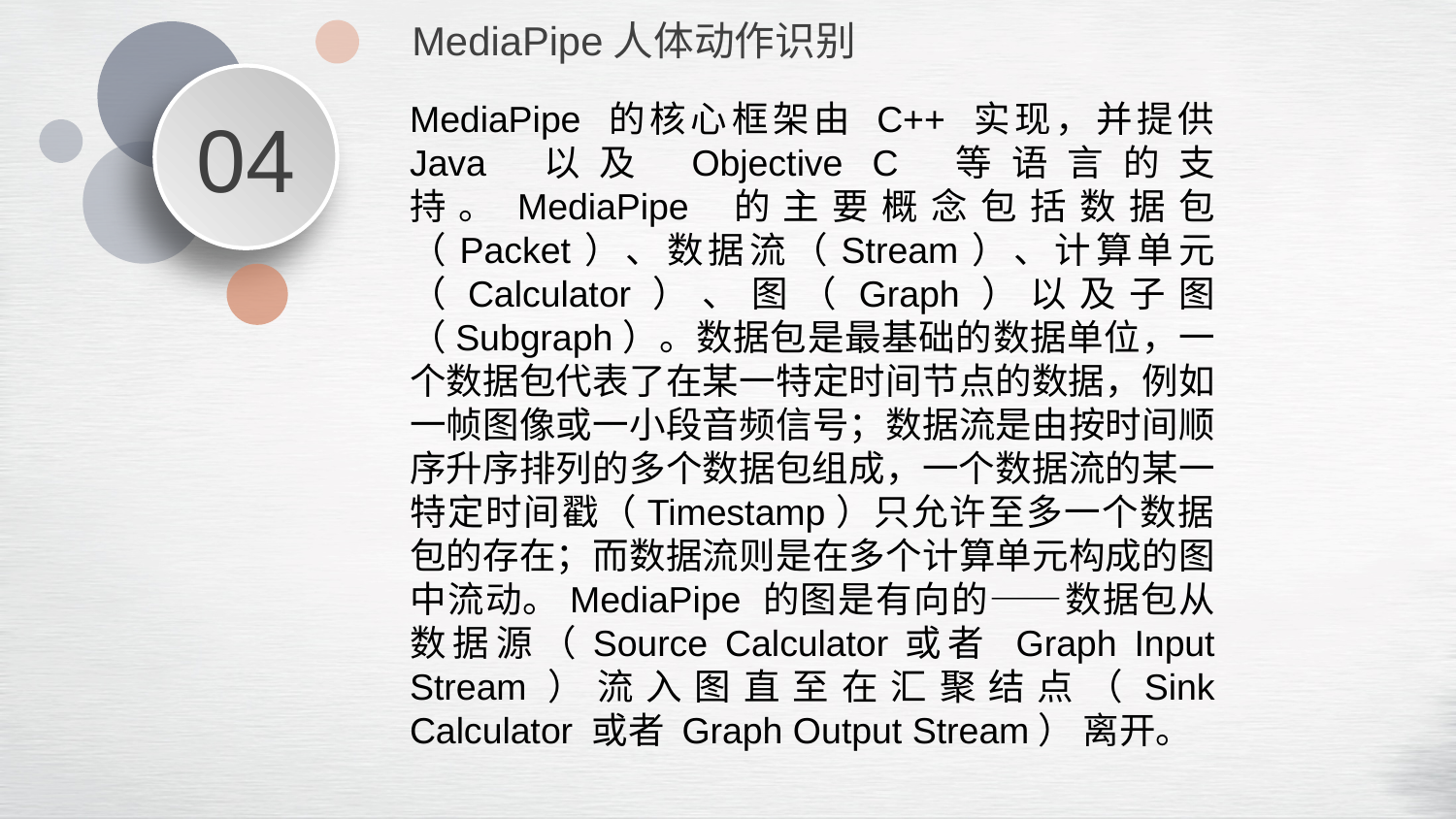

MediaPipe人体动作识别

04
MediaPipe 的核心框架由 C++ 实现，并提供 Java 以及 Objective C 等语言的支持。MediaPipe 的主要概念包括数据包（Packet）、数据流（Stream）、计算单元（Calculator）、图（Graph）以及子图（Subgraph）。数据包是最基础的数据单位，一个数据包代表了在某一特定时间节点的数据，例如一帧图像或一小段音频信号；数据流是由按时间顺序升序排列的多个数据包组成，一个数据流的某一特定时间戳（Timestamp）只允许至多一个数据包的存在；而数据流则是在多个计算单元构成的图中流动。MediaPipe 的图是有向的——数据包从数据源（Source Calculator或者 Graph Input Stream）流入图直至在汇聚结点（Sink Calculator 或者 Graph Output Stream） 离开。